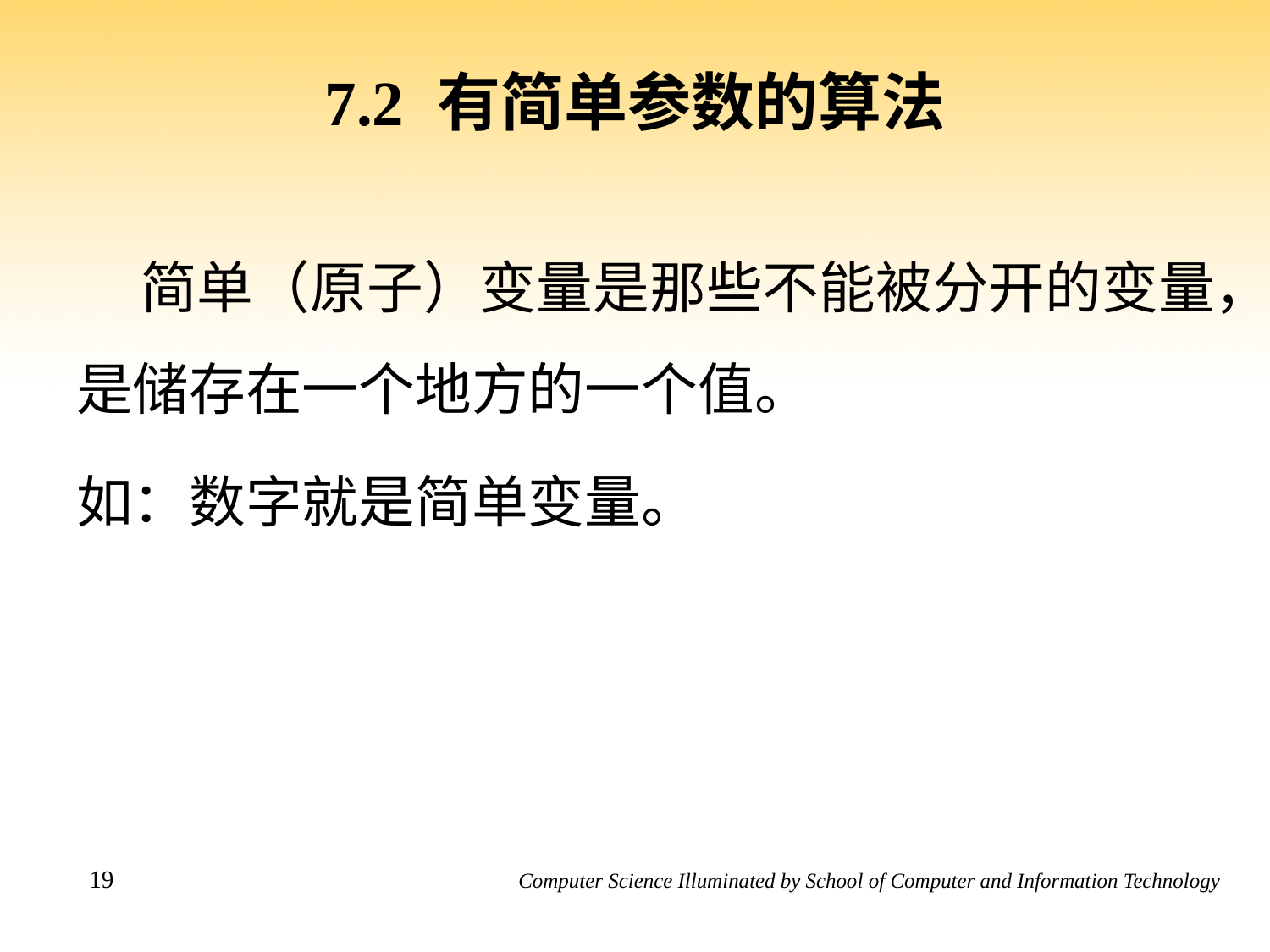

# 7.2 有简单参数的算法
    简单（原子）变量是那些不能被分开的变量，是储存在一个地方的一个值。
如：数字就是简单变量。
19